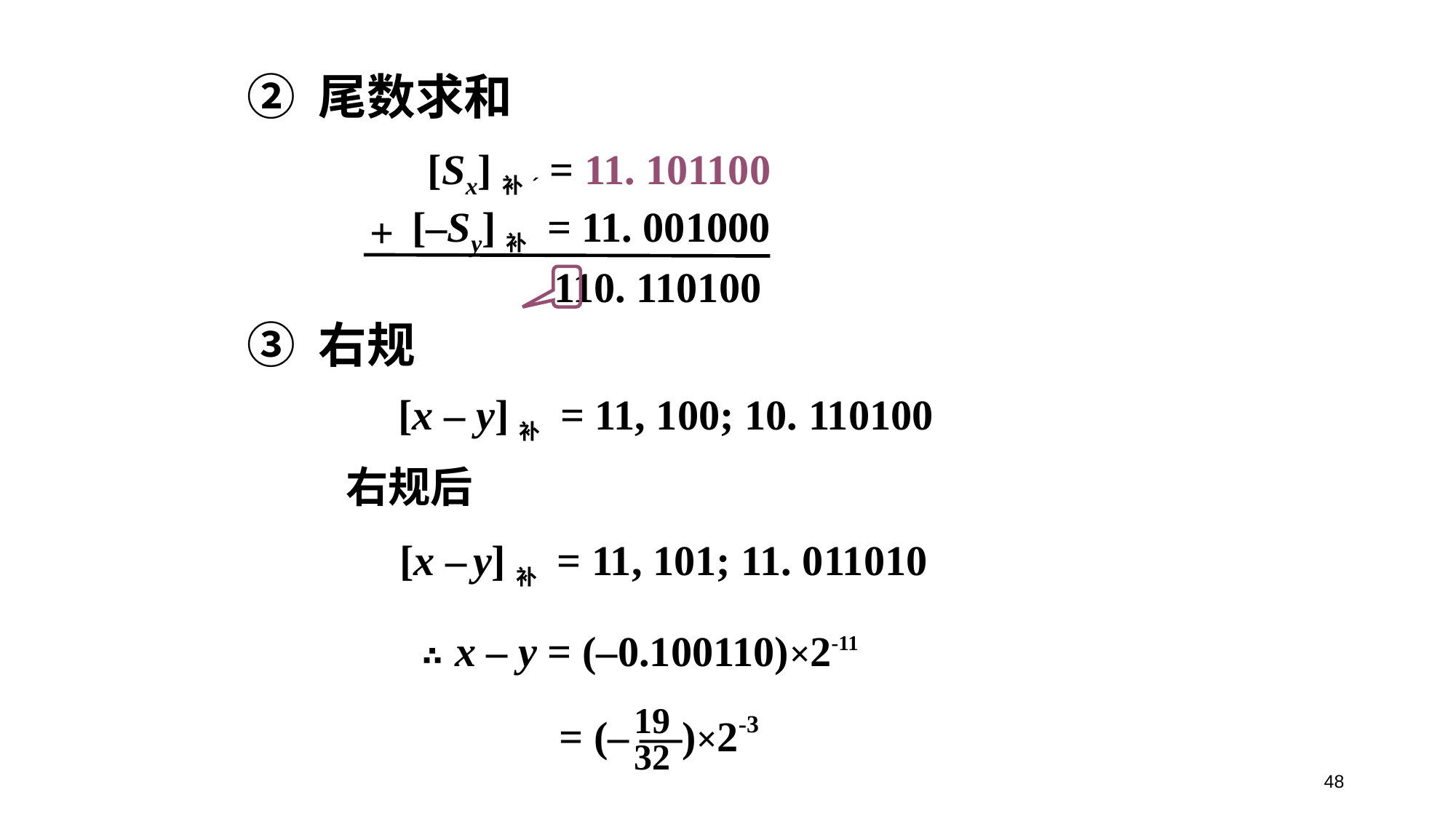

② 尾数求和
[Sx]补´ = 11. 101100
[–Sy]补 = 11. 001000
+

110. 110100

③ 右规
[x – y]补 = 11, 100; 10. 110100
右规后
[x – y]补 = 11, 101; 11. 011010
∴ x – y = (–0.100110)×2-11
19
= (– —)×2-3
32
48